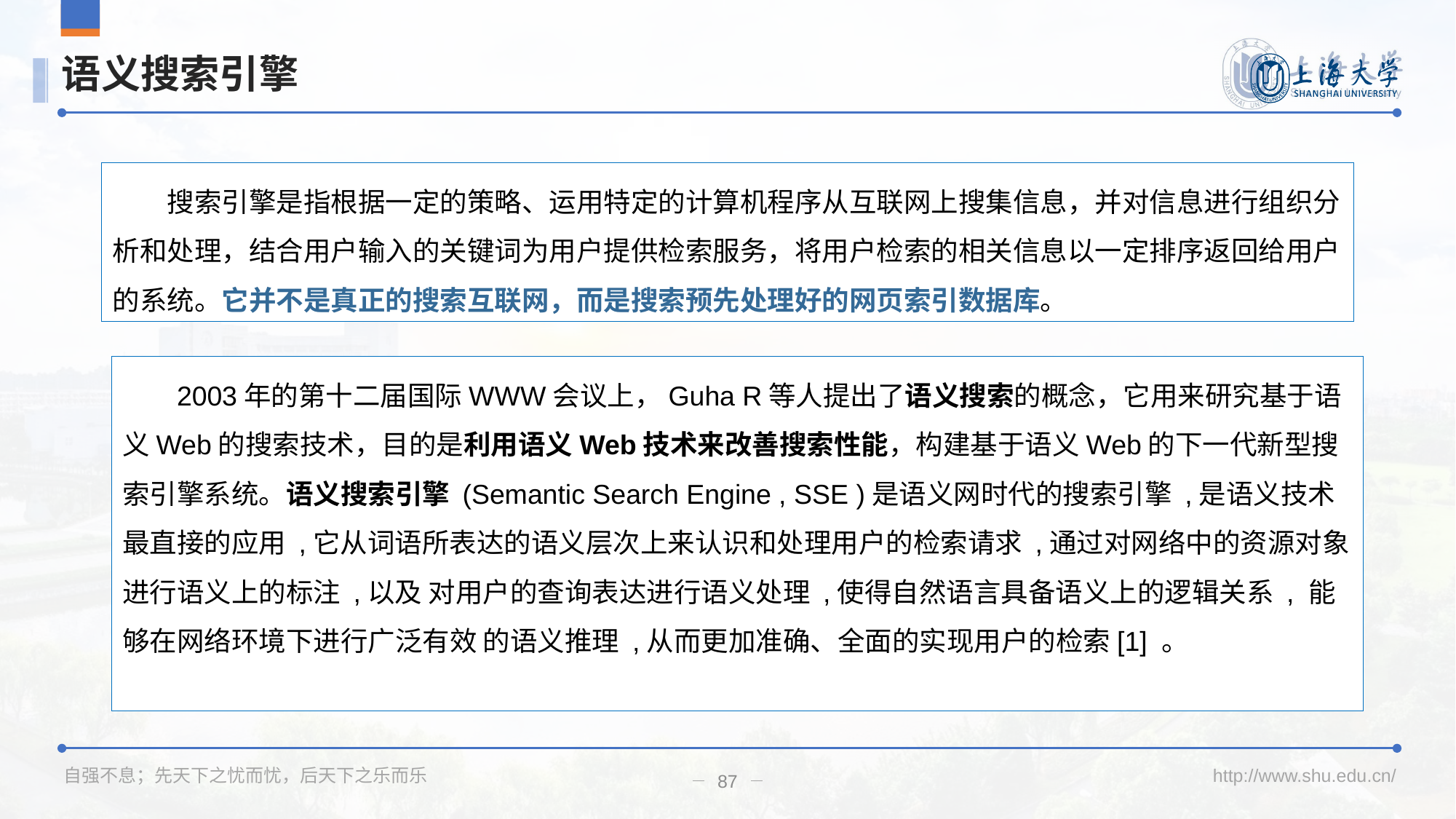

# 语义搜索引擎
搜索引擎是指根据一定的策略、运用特定的计算机程序从互联网上搜集信息，并对信息进行组织分析和处理，结合用户输入的关键词为用户提供检索服务，将用户检索的相关信息以一定排序返回给用户的系统。它并不是真正的搜索互联网，而是搜索预先处理好的网页索引数据库。
2003年的第十二届国际WWW会议上，Guha R等人提出了语义搜索的概念，它用来研究基于语义Web的搜索技术，目的是利用语义Web技术来改善搜索性能，构建基于语义Web的下一代新型搜索引擎系统。语义搜索引擎 (Semantic Search Engine , SSE )是语义网时代的搜索引擎 ,是语义技术最直接的应用 ,它从词语所表达的语义层次上来认识和处理用户的检索请求 ,通过对网络中的资源对象进行语义上的标注 ,以及 对用户的查询表达进行语义处理 ,使得自然语言具备语义上的逻辑关系 , 能够在网络环境下进行广泛有效 的语义推理 ,从而更加准确、全面的实现用户的检索[1] 。

87